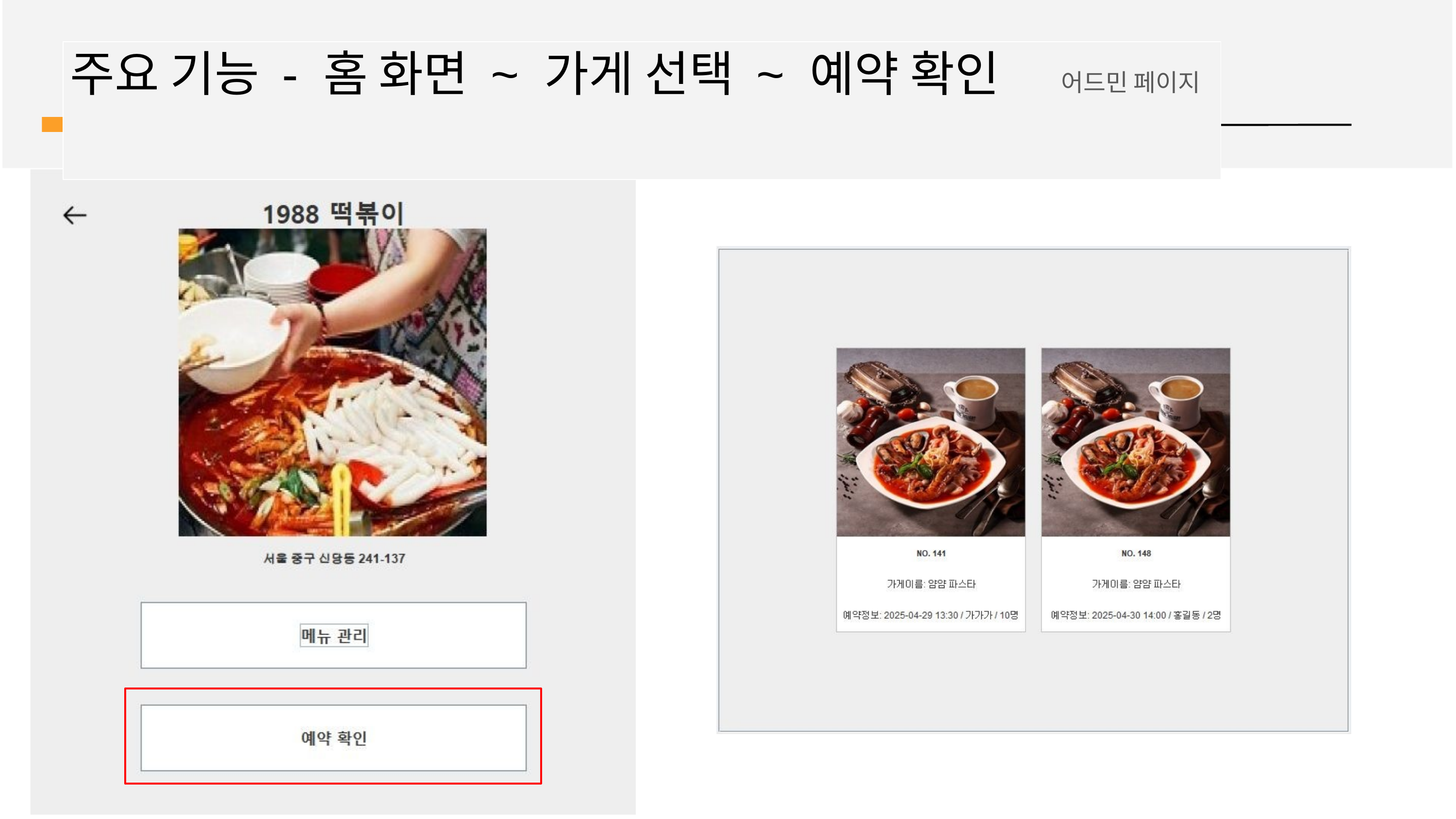

# 주요 기능 - 홈 화면 ~ 가게 선택 ~ 예약 확인	어드민 페이지